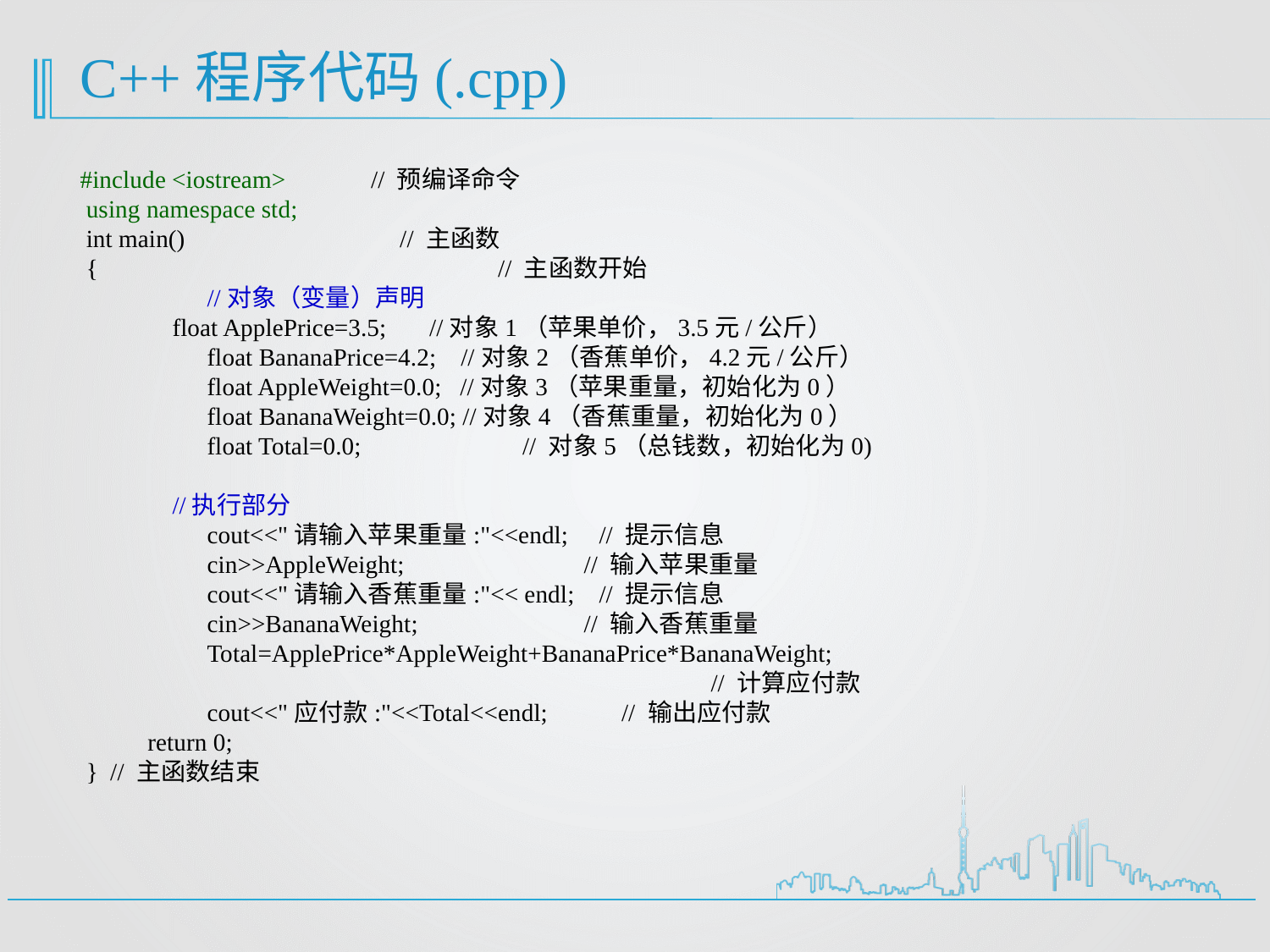

# C++程序代码(.cpp)
#include <iostream>	      // 预编译命令
 using namespace std;
 int main()                                   // 主函数
 {			      // 主函数开始
	//对象（变量）声明
               float ApplePrice=3.5;       //对象1（苹果单价，3.5元/公斤）
	float BananaPrice=4.2;    //对象2（香蕉单价，4.2元/公斤）
	float AppleWeight=0.0;   //对象3（苹果重量，初始化为0）
	float BananaWeight=0.0; //对象4（香蕉重量，初始化为0）
	float Total=0.0;	          // 对象5（总钱数，初始化为0)

               //执行部分
	cout<<"请输入苹果重量:"<<endl;     // 提示信息
	cin>>AppleWeight;	                    // 输入苹果重量
	cout<<"请输入香蕉重量:"<< endl;    // 提示信息
	cin>>BananaWeight;	                    // 输入香蕉重量
	Total=ApplePrice*AppleWeight+BananaPrice*BananaWeight;
				                    // 计算应付款
	cout<<"应付款:"<<Total<<endl;            // 输出应付款
           return 0;
 }  // 主函数结束